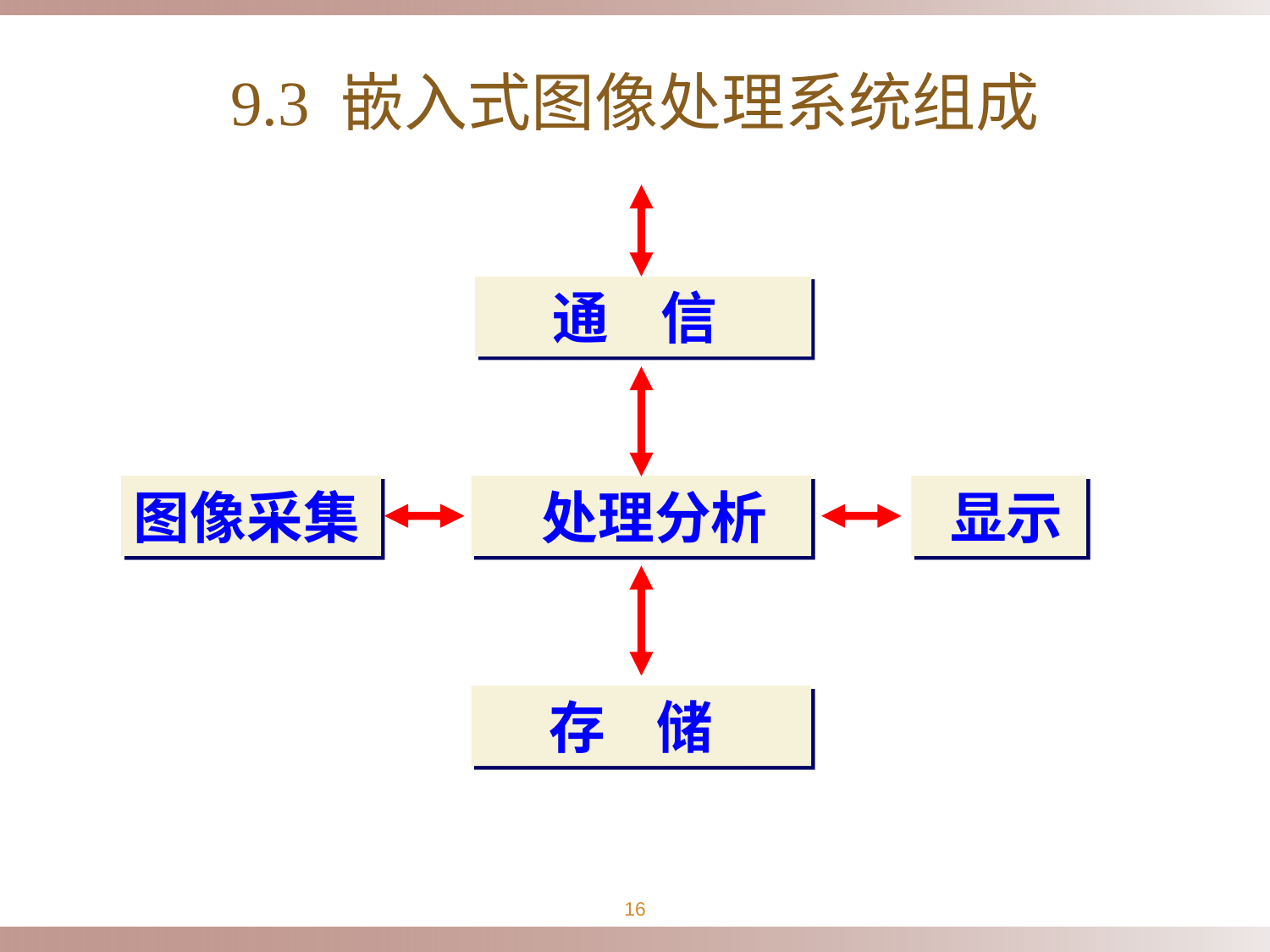

9.3 嵌入式图像处理系统组成

    通    信

图像采集
 处理分析
 显示

    存    储
16